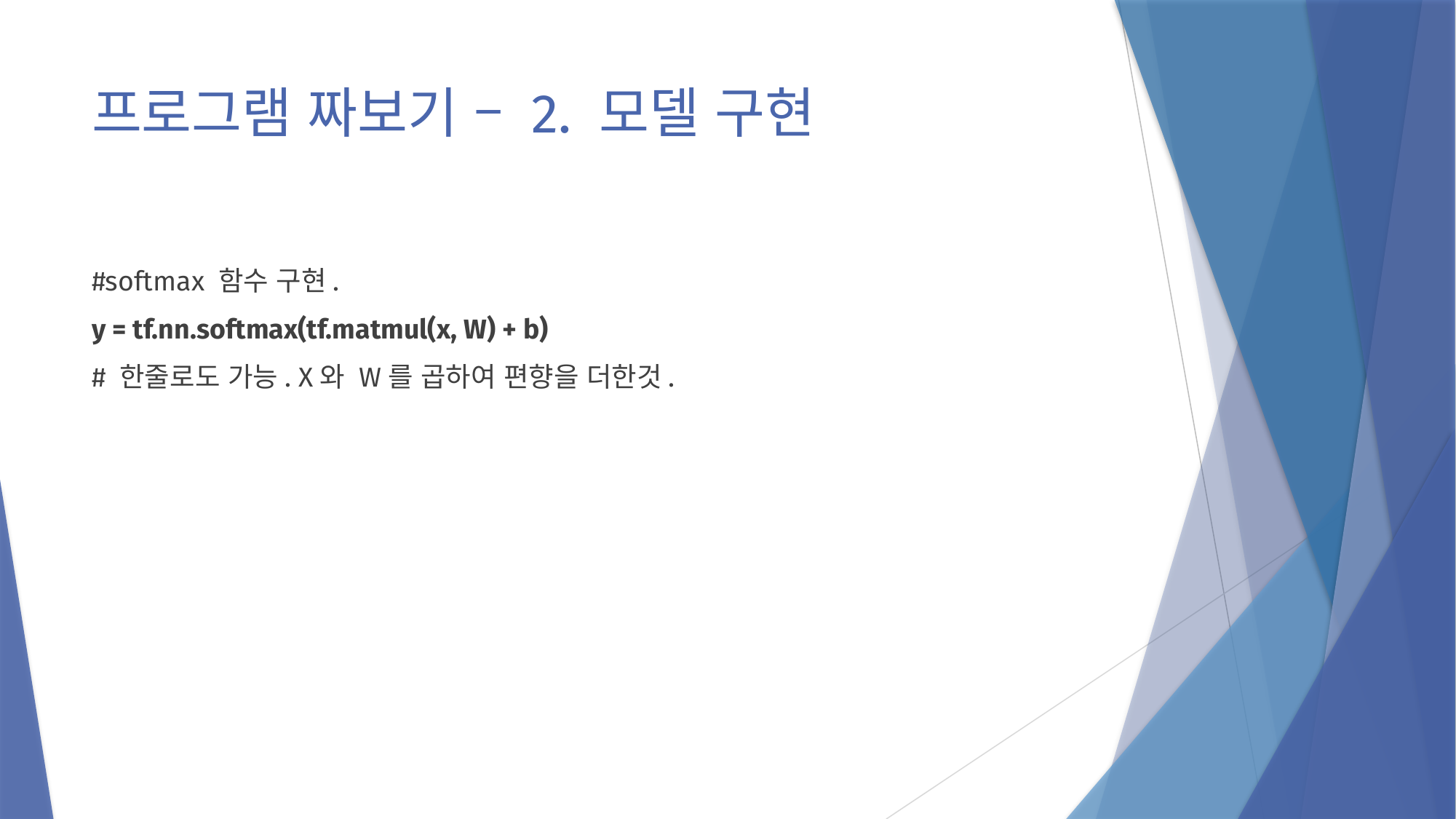

# 프로그램 짜보기 – 2. 모델 구현
#softmax 함수 구현.
y = tf.nn.softmax(tf.matmul(x, W) + b)
# 한줄로도 가능. X와 W를 곱하여 편향을 더한것.